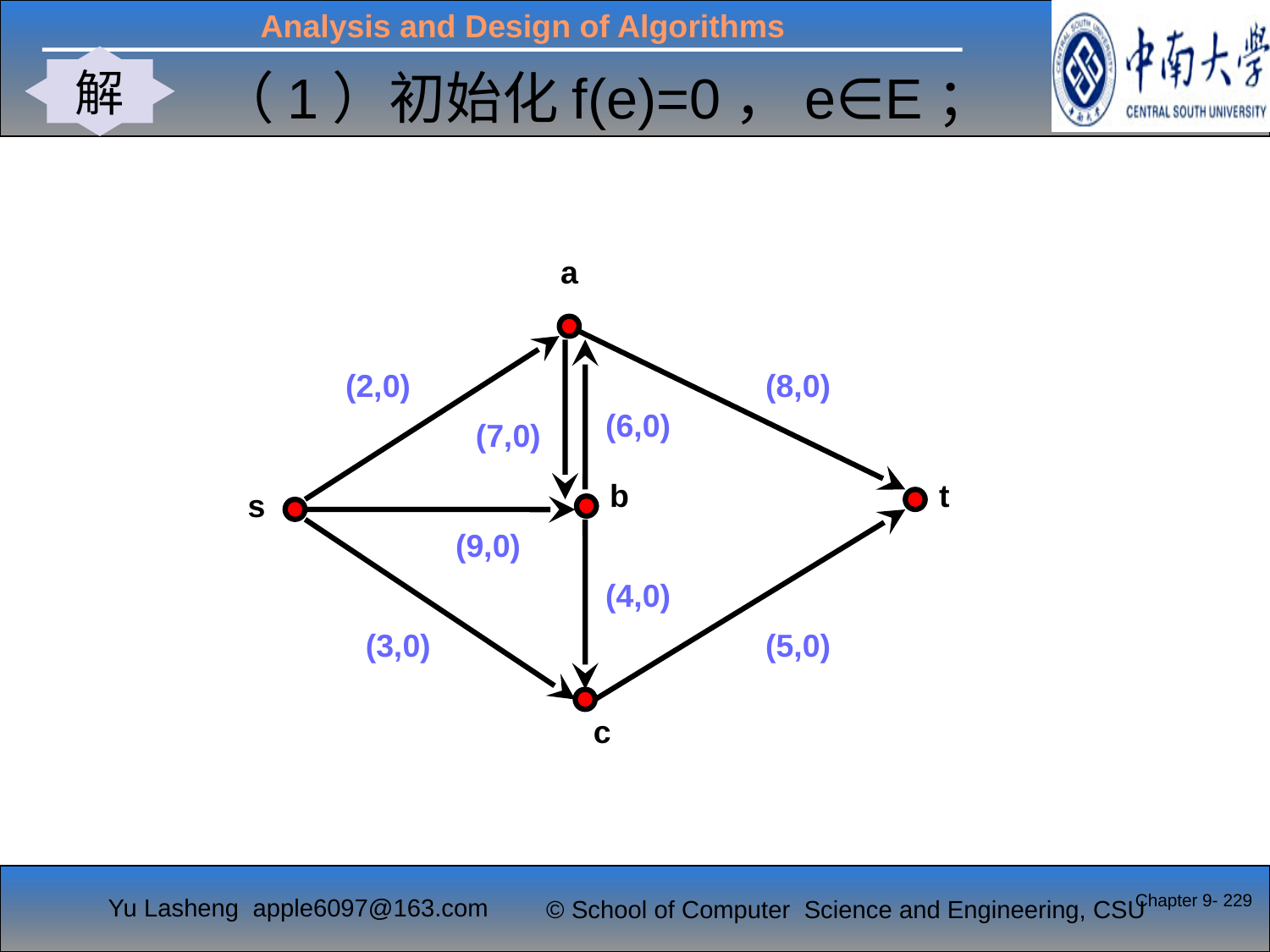

解
#
（1）初始化f(e)=0，e∈E；
a

(2,0)
(8,0)
(6,0)
(7,0)
b
t
s

(9,0)

(4,0)
(5,0)
(3,0)

c
Chapter 9- 229